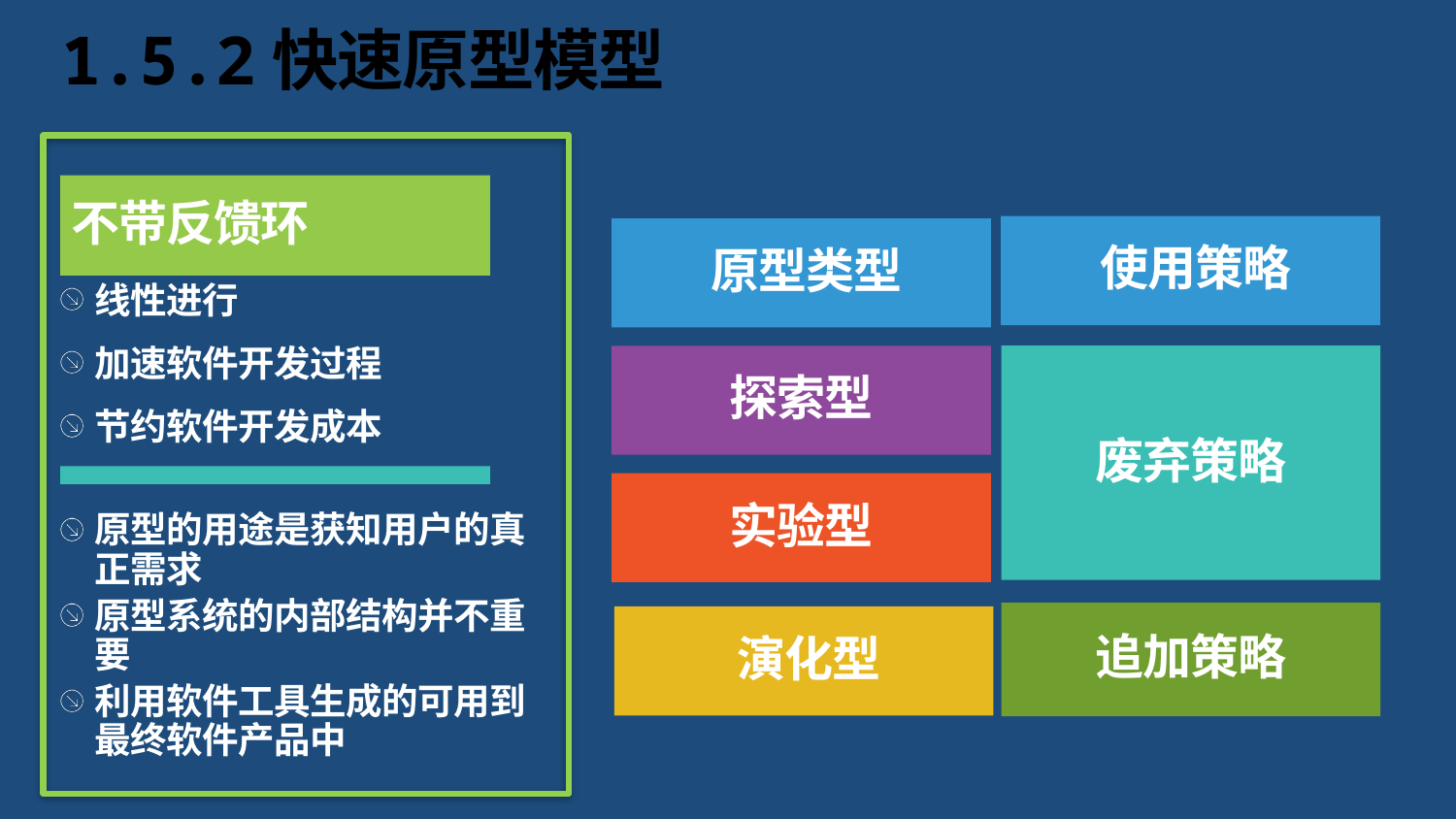

# 1.5.2快速原型模型

不带反馈环
使用策略
原型类型
线性进行
加速软件开发过程
节约软件开发成本
探索型
废弃策略

实验型
原型的用途是获知用户的真正需求
原型系统的内部结构并不重要
利用软件工具生成的可用到最终软件产品中
追加策略
演化型